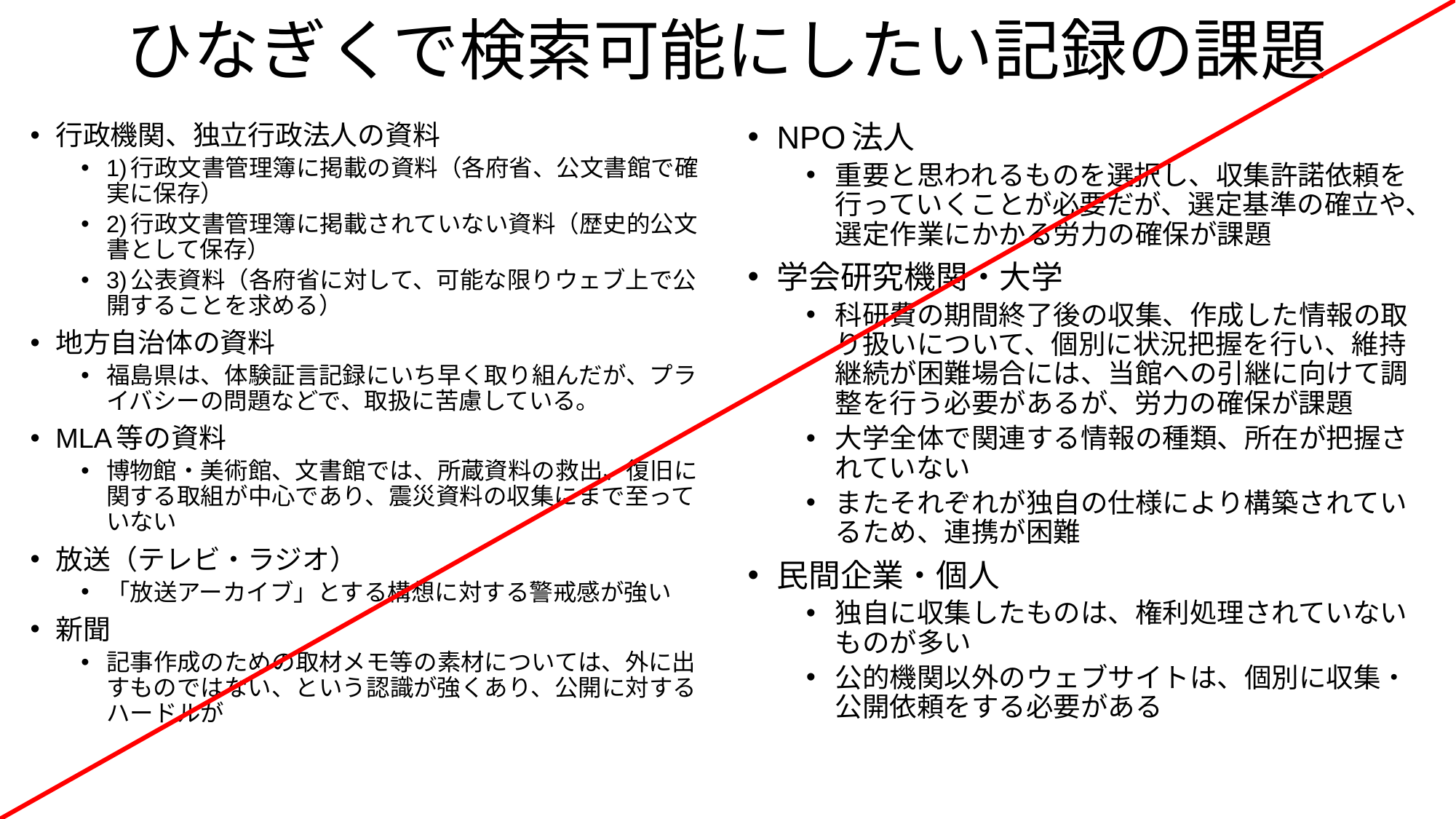

# ひなぎくで検索可能にしたい記録の課題
行政機関、独立行政法人の資料
1)行政文書管理簿に掲載の資料（各府省、公文書館で確実に保存）
2)行政文書管理簿に掲載されていない資料（歴史的公文書として保存）
3)公表資料（各府省に対して、可能な限りウェブ上で公開することを求める）
地方自治体の資料
福島県は、体験証言記録にいち早く取り組んだが、プライバシーの問題などで、取扱に苦慮している。
MLA等の資料
博物館・美術館、文書館では、所蔵資料の救出、復旧に関する取組が中心であり、震災資料の収集にまで至っていない
放送（テレビ・ラジオ）
「放送アーカイブ」とする構想に対する警戒感が強い
新聞
記事作成のための取材メモ等の素材については、外に出すものではない、という認識が強くあり、公開に対するハードルが
NPO法人
重要と思われるものを選択し、収集許諾依頼を行っていくことが必要だが、選定基準の確立や、選定作業にかかる労力の確保が課題
学会研究機関・大学
科研費の期間終了後の収集、作成した情報の取り扱いについて、個別に状況把握を行い、維持継続が困難場合には、当館への引継に向けて調整を行う必要があるが、労力の確保が課題
大学全体で関連する情報の種類、所在が把握されていない
またそれぞれが独自の仕様により構築されているため、連携が困難
民間企業・個人
独自に収集したものは、権利処理されていないものが多い
公的機関以外のウェブサイトは、個別に収集・公開依頼をする必要がある